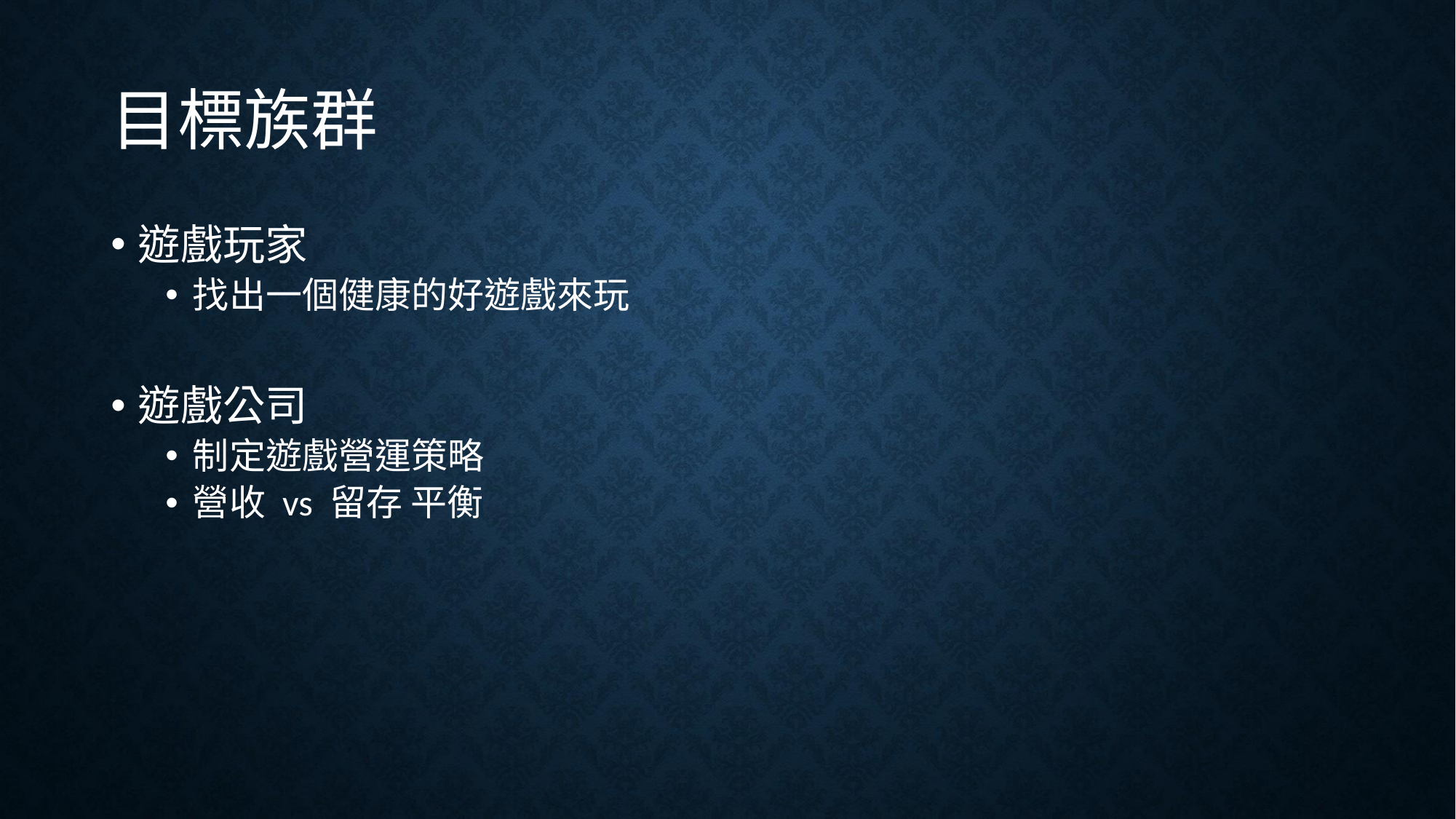

# 目標族群
遊戲玩家
找出一個健康的好遊戲來玩

遊戲公司
制定遊戲營運策略
營收 vs 留存 平衡